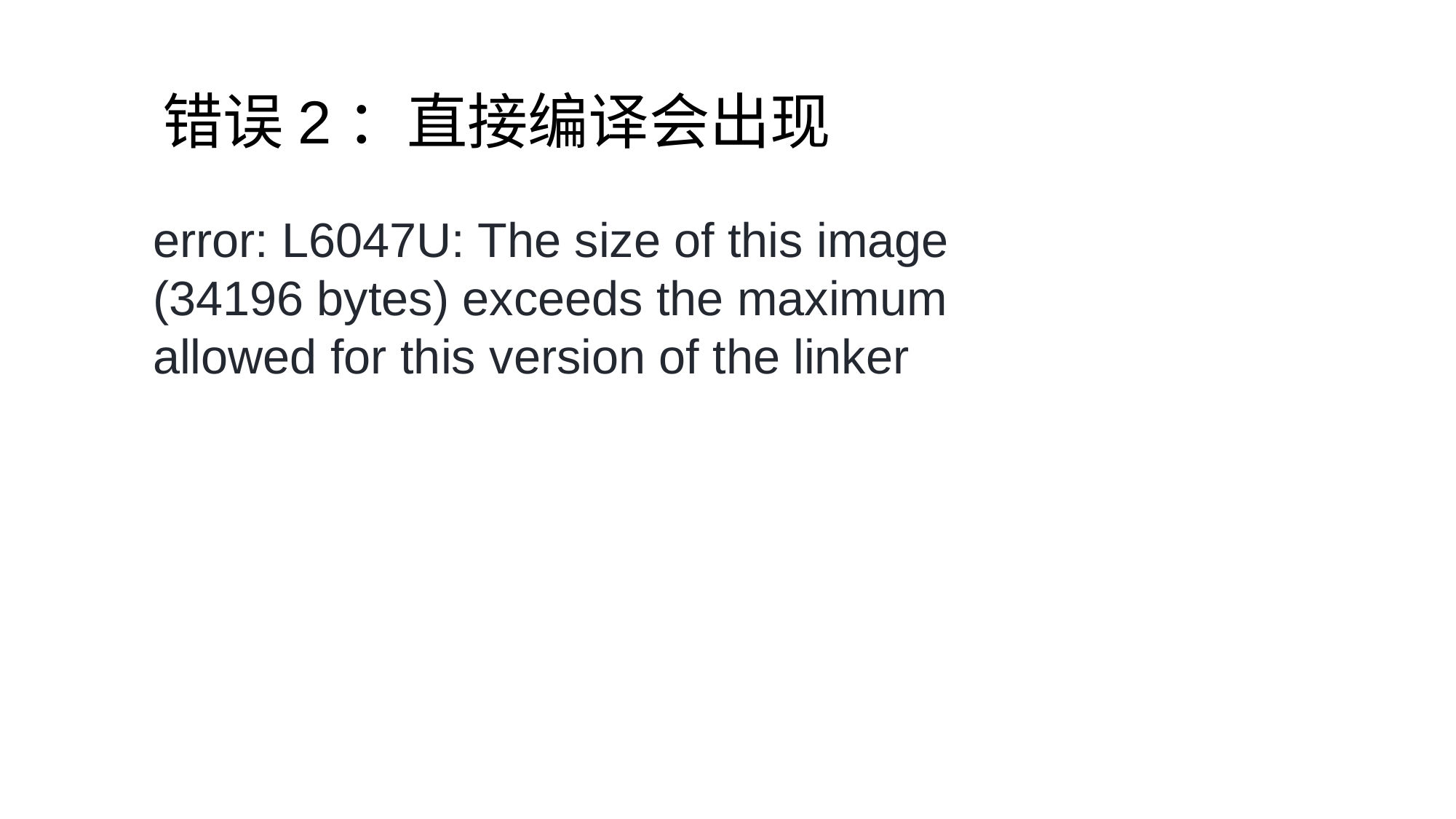

错误2：直接编译会出现
error: L6047U: The size of this image (34196 bytes) exceeds the maximum allowed for this version of the linker